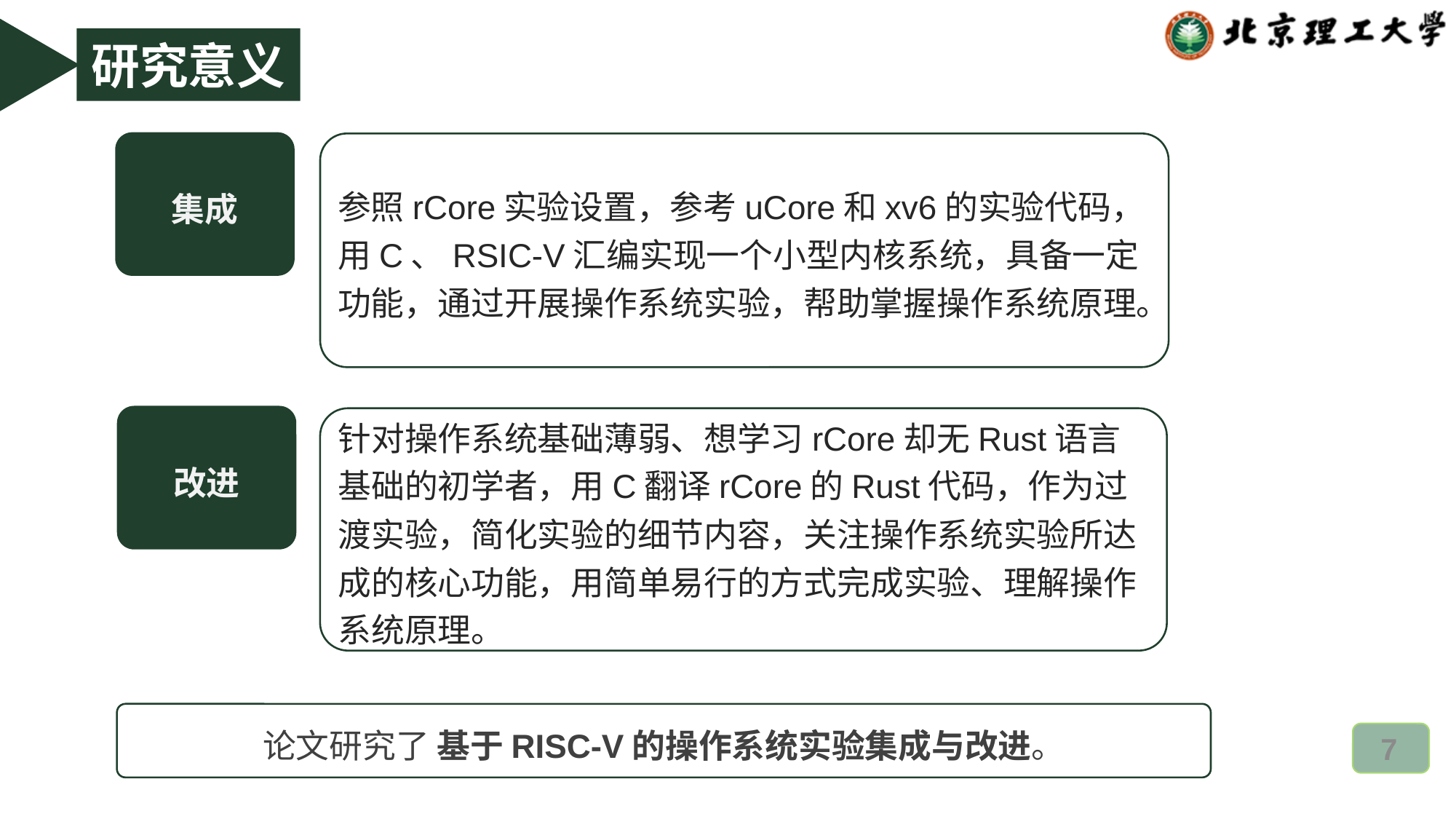

研究意义
集成
参照rCore实验设置，参考uCore和xv6的实验代码，用C、RSIC-V汇编实现一个小型内核系统，具备一定功能，通过开展操作系统实验，帮助掌握操作系统原理。
改进
针对操作系统基础薄弱、想学习rCore却无Rust语言基础的初学者，用C翻译rCore的Rust代码，作为过渡实验，简化实验的细节内容，关注操作系统实验所达成的核心功能，用简单易行的方式完成实验、理解操作系统原理。
论文研究了 基于RISC-V的操作系统实验集成与改进。

7